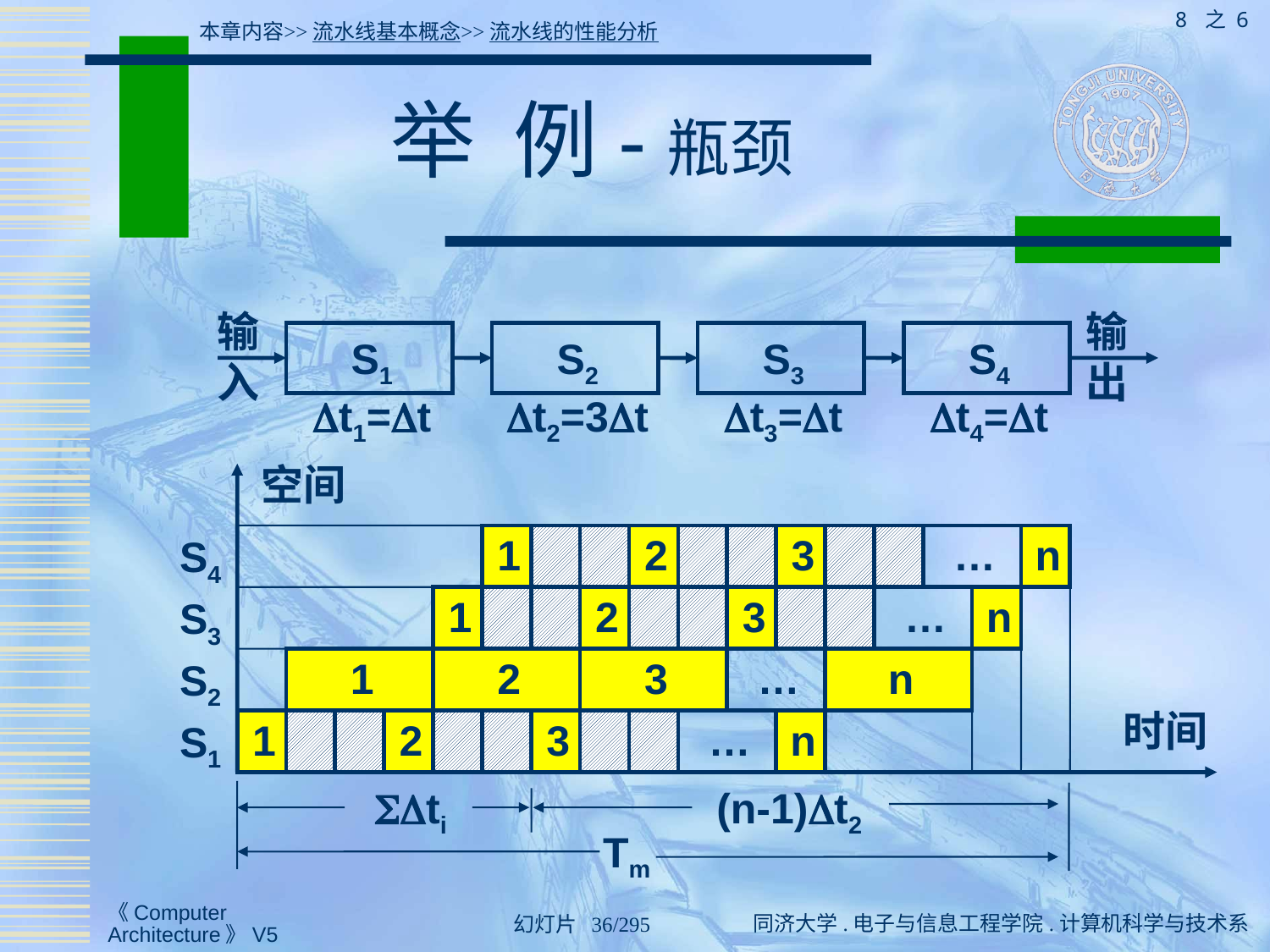

8 之 6
本章内容>>流水线基本概念>>流水线的性能分析
# 举  例-瓶颈
输
入
输
出
S1
S2
S3
S4

Δt1=Δt
Δt2=3Δt
Δt3=Δt
Δt4=Δt
空间

S4

1

2

3

…
n
S3

1

2

3

…
n

S2

1
2
3
…
n

时间
S1
1

2

3

…
n

ΣΔti
(n-1)Δt2

Tm